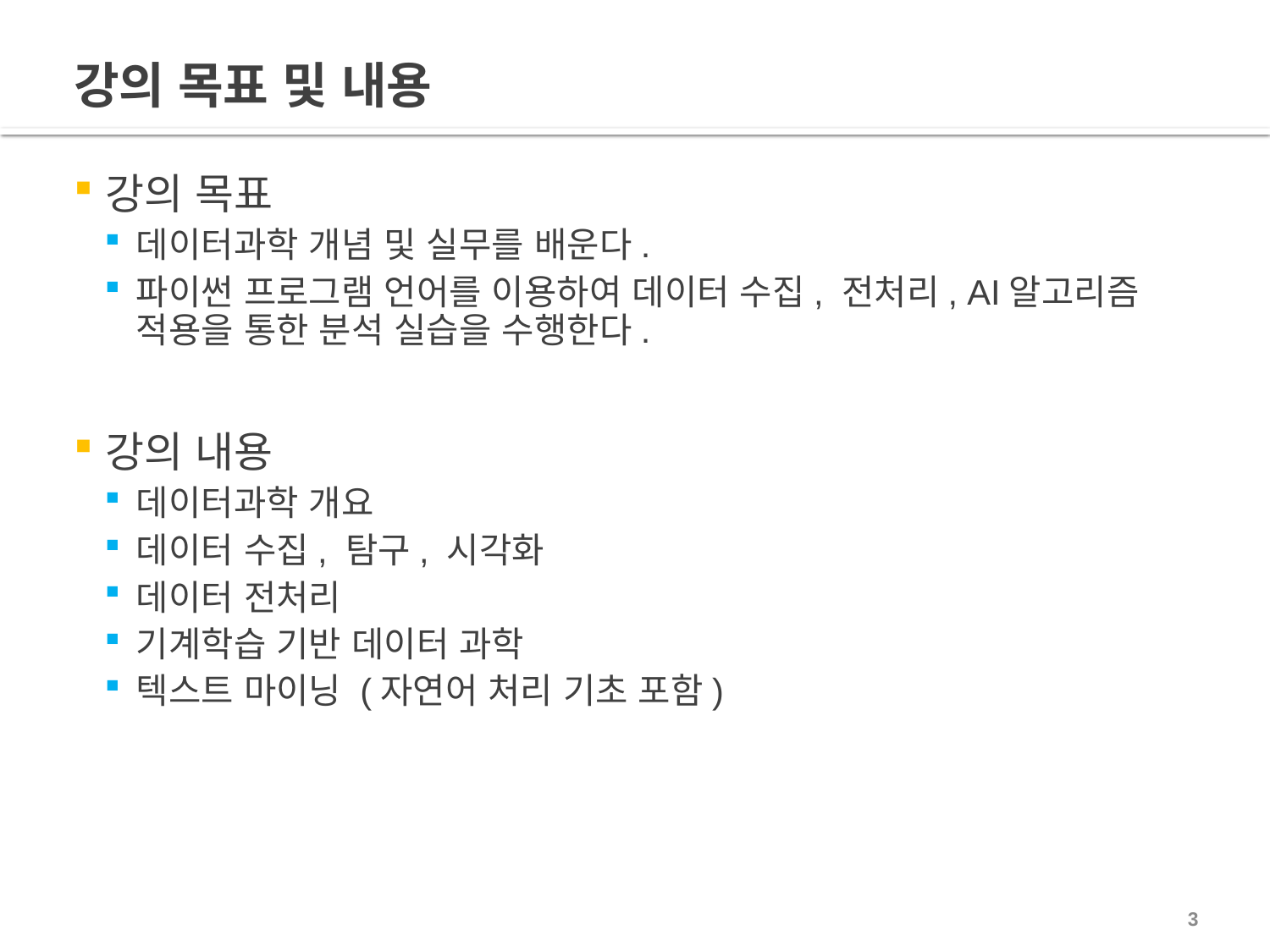

# 강의 목표 및 내용
강의 목표
데이터과학 개념 및 실무를 배운다.
파이썬 프로그램 언어를 이용하여 데이터 수집, 전처리, AI알고리즘 적용을 통한 분석 실습을 수행한다.

강의 내용
데이터과학 개요
데이터 수집, 탐구, 시각화
데이터 전처리
기계학습 기반 데이터 과학
텍스트 마이닝 (자연어 처리 기초 포함)
3